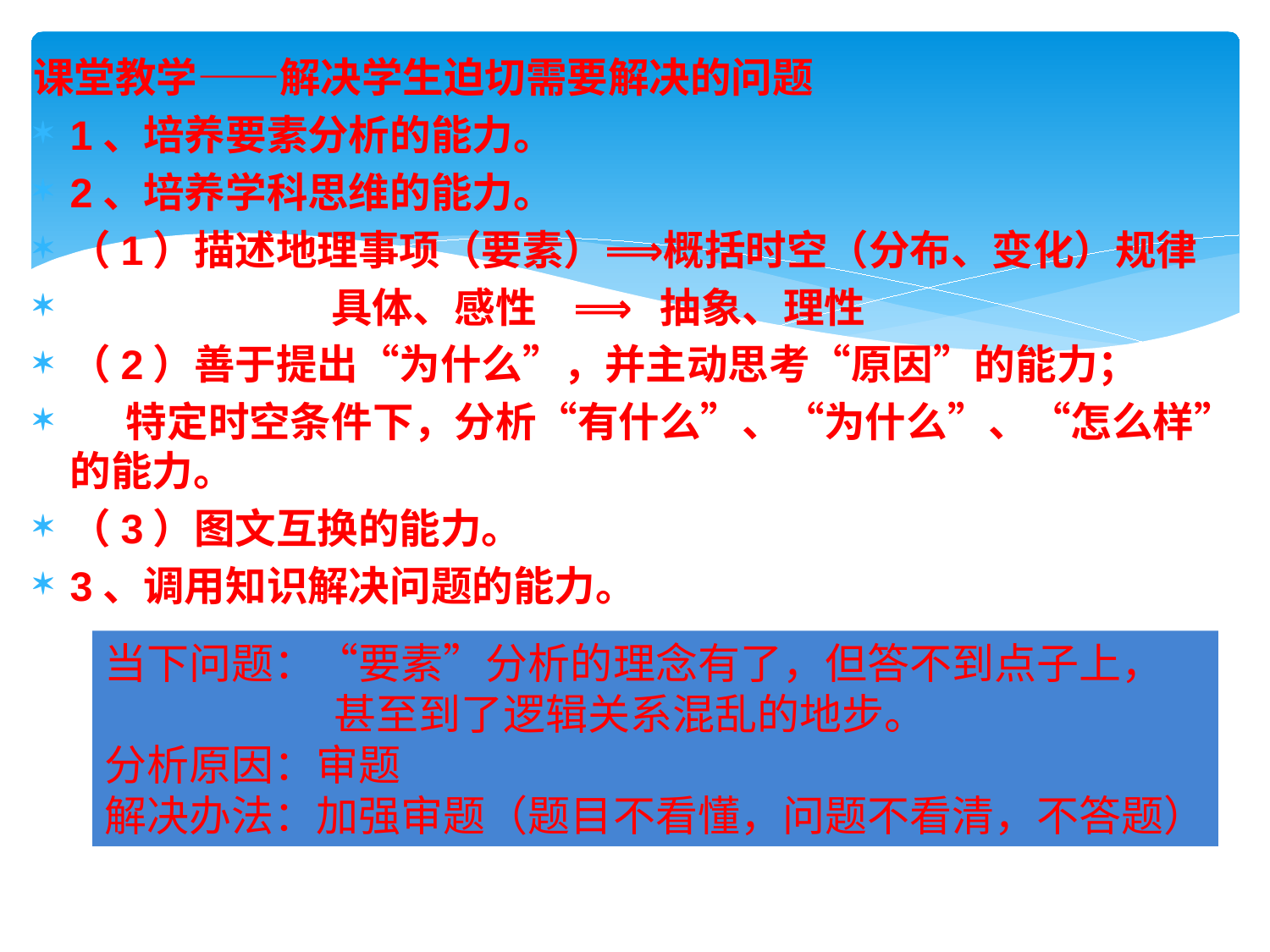

课堂教学——解决学生迫切需要解决的问题
1、培养要素分析的能力。
2、培养学科思维的能力。
（1）描述地理事项（要素）⟹概括时空（分布、变化）规律
                           具体、感性    ⟹   抽象、理性
（2）善于提出“为什么”，并主动思考“原因”的能力；
     特定时空条件下，分析“有什么”、“为什么”、“怎么样”的能力。
（3）图文互换的能力。
3、调用知识解决问题的能力。
当下问题：“要素”分析的理念有了，但答不到点子上，
                       甚至到了逻辑关系混乱的地步。
分析原因：审题
解决办法：加强审题（题目不看懂，问题不看清，不答题）